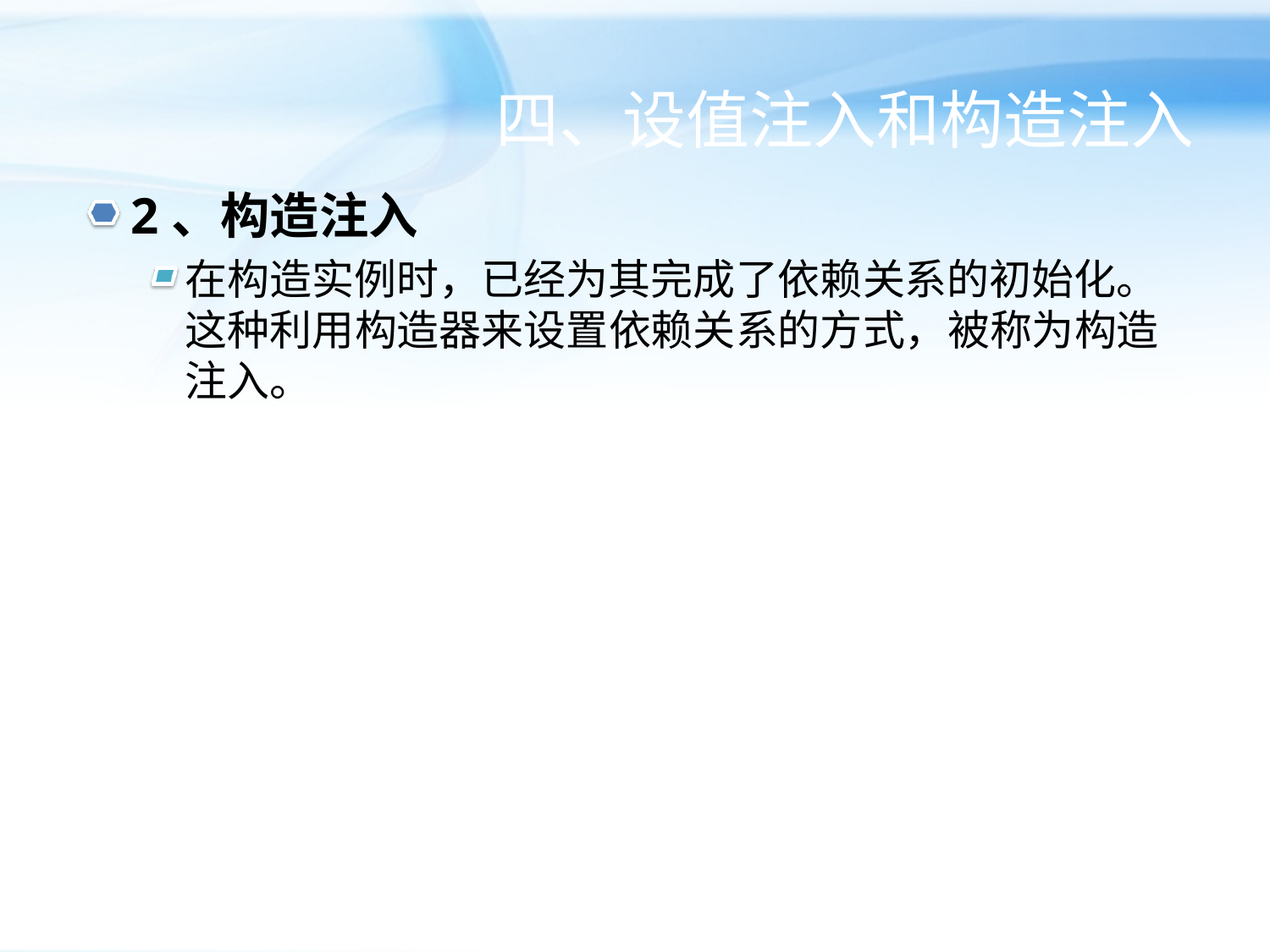

# 四、设值注入和构造注入
2、构造注入
在构造实例时，已经为其完成了依赖关系的初始化。这种利用构造器来设置依赖关系的方式，被称为构造注入。